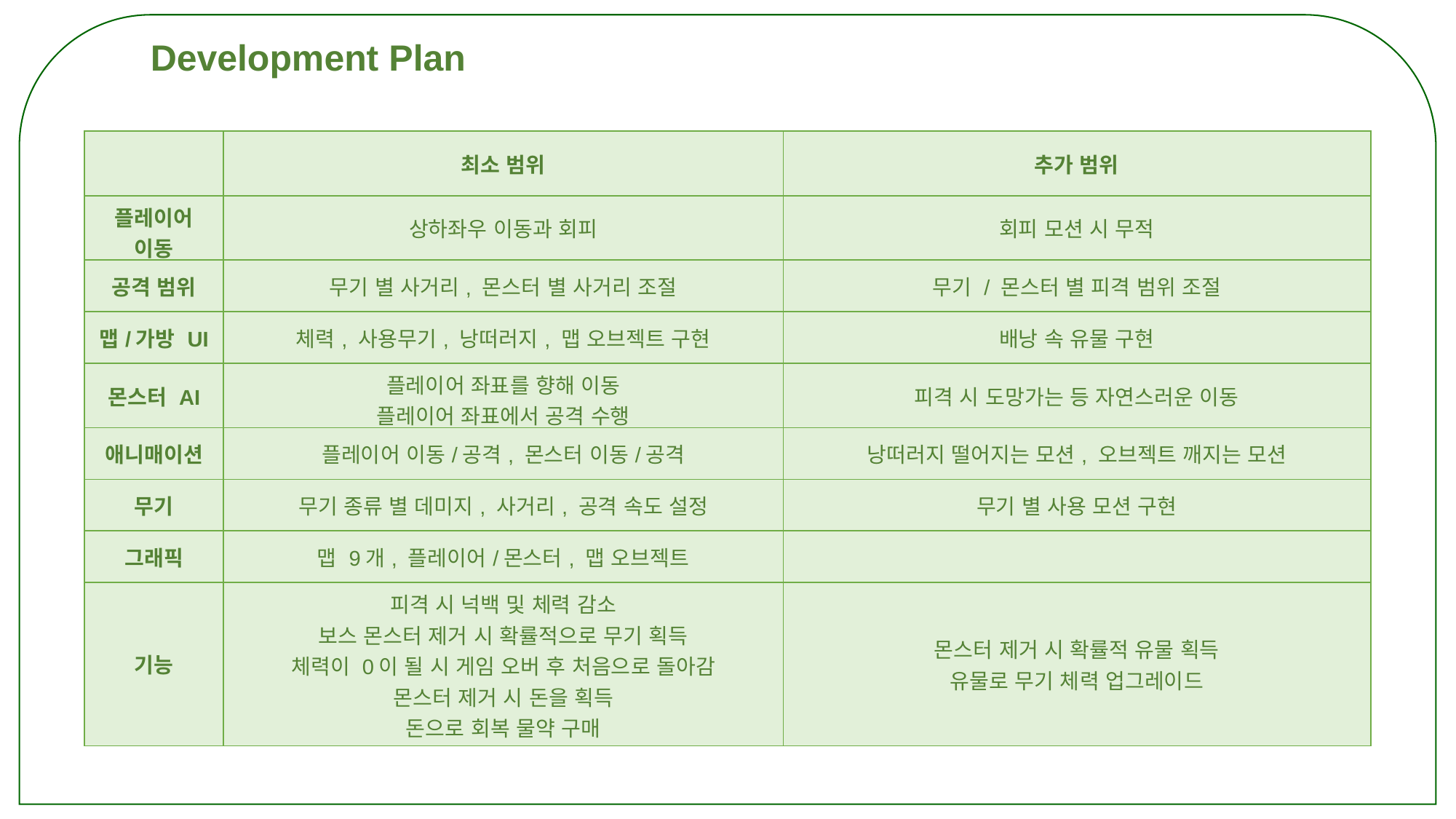

Development Plan
|  | 최소 범위 | 추가 범위 |
| --- | --- | --- |
| 플레이어 이동 | 상하좌우 이동과 회피 | 회피 모션 시 무적 |
| 공격 범위 | 무기 별 사거리, 몬스터 별 사거리 조절 | 무기 / 몬스터 별 피격 범위 조절 |
| 맵/가방 UI | 체력, 사용무기, 낭떠러지, 맵 오브젝트 구현 | 배낭 속 유물 구현 |
| 몬스터 AI | 플레이어 좌표를 향해 이동 플레이어 좌표에서 공격 수행 | 피격 시 도망가는 등 자연스러운 이동 |
| 애니매이션 | 플레이어 이동/공격, 몬스터 이동/공격 | 낭떠러지 떨어지는 모션, 오브젝트 깨지는 모션 |
| 무기 | 무기 종류 별 데미지, 사거리, 공격 속도 설정 | 무기 별 사용 모션 구현 |
| 그래픽 | 맵 9개, 플레이어/몬스터, 맵 오브젝트 |  |
| 기능 | 피격 시 넉백 및 체력 감소 보스 몬스터 제거 시 확률적으로 무기 획득 체력이 0이 될 시 게임 오버 후 처음으로 돌아감 몬스터 제거 시 돈을 획득 돈으로 회복 물약 구매 | 몬스터 제거 시 확률적 유물 획득 유물로 무기 체력 업그레이드 |